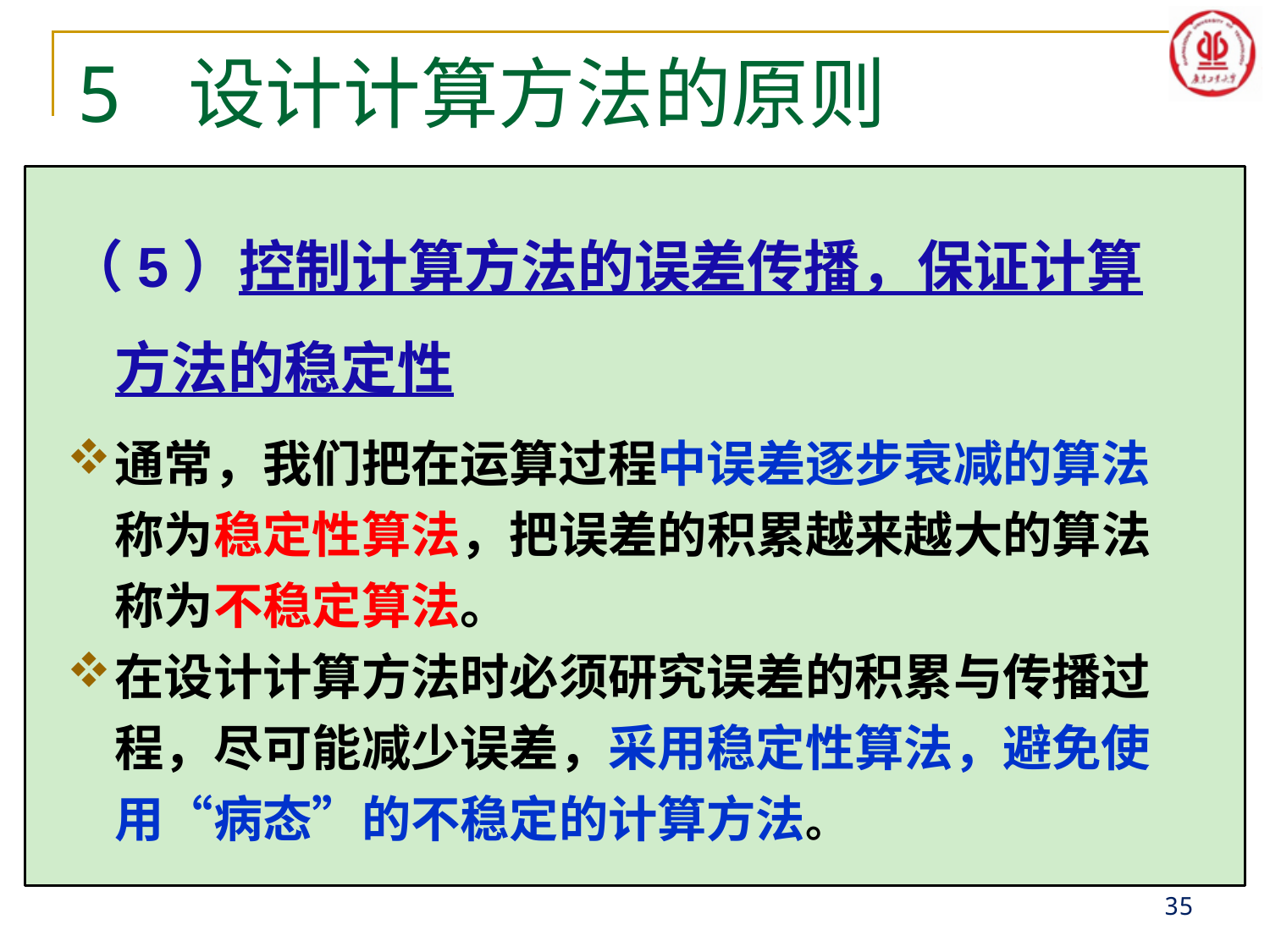

# 5 设计计算方法的原则

（5）控制计算方法的误差传播，保证计算方法的稳定性
通常，我们把在运算过程中误差逐步衰减的算法称为稳定性算法，把误差的积累越来越大的算法称为不稳定算法。
在设计计算方法时必须研究误差的积累与传播过程，尽可能减少误差，采用稳定性算法，避免使用“病态”的不稳定的计算方法。
35